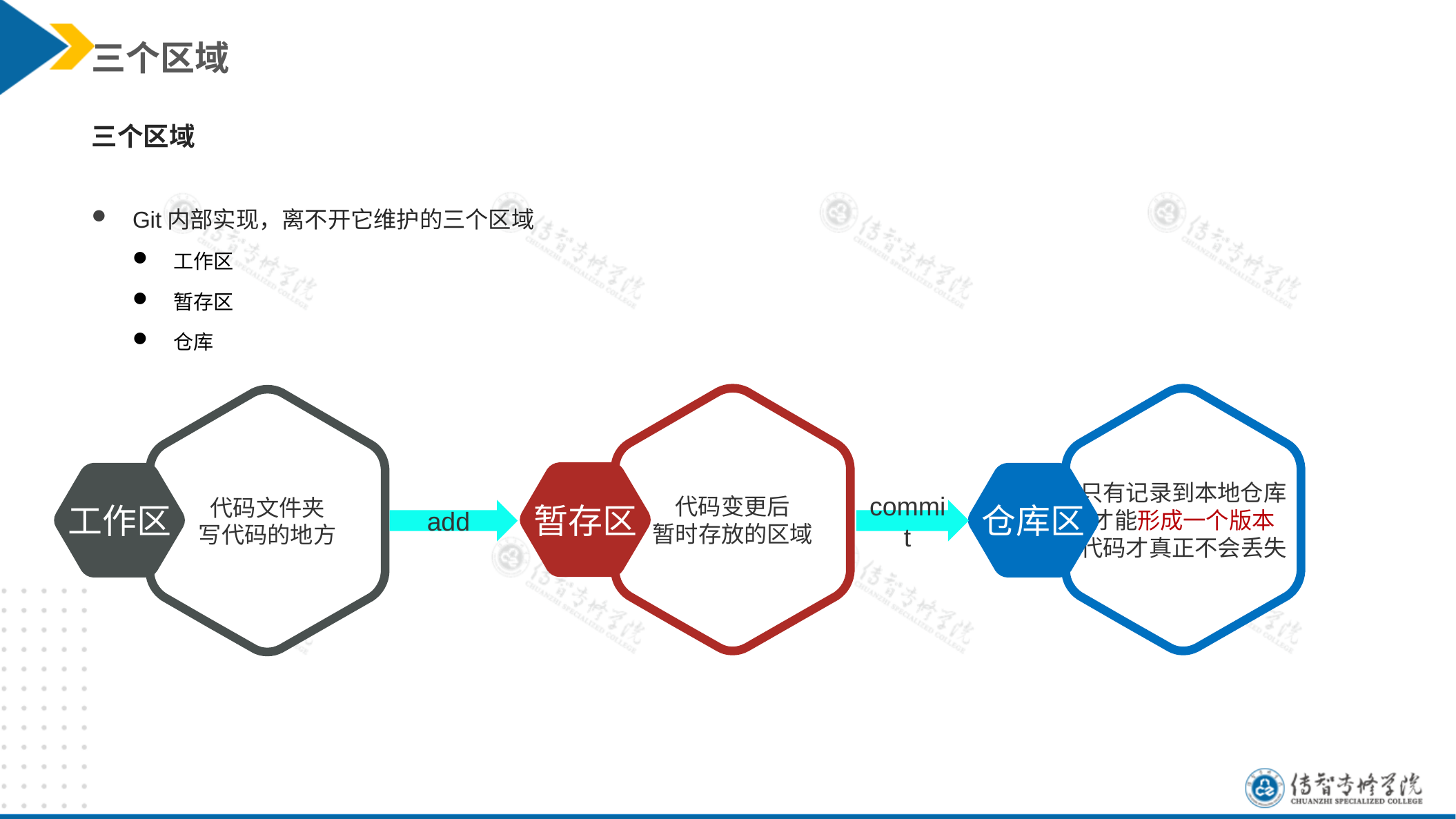

三个区域

三个区域
Git内部实现，离不开它维护的三个区域
工作区
暂存区
仓库

代码变更后
暂时存放的区域
只有记录到本地仓库
才能形成一个版本
代码才真正不会丢失
代码文件夹
写代码的地方
暂存区
工作区
仓库区
add
commit